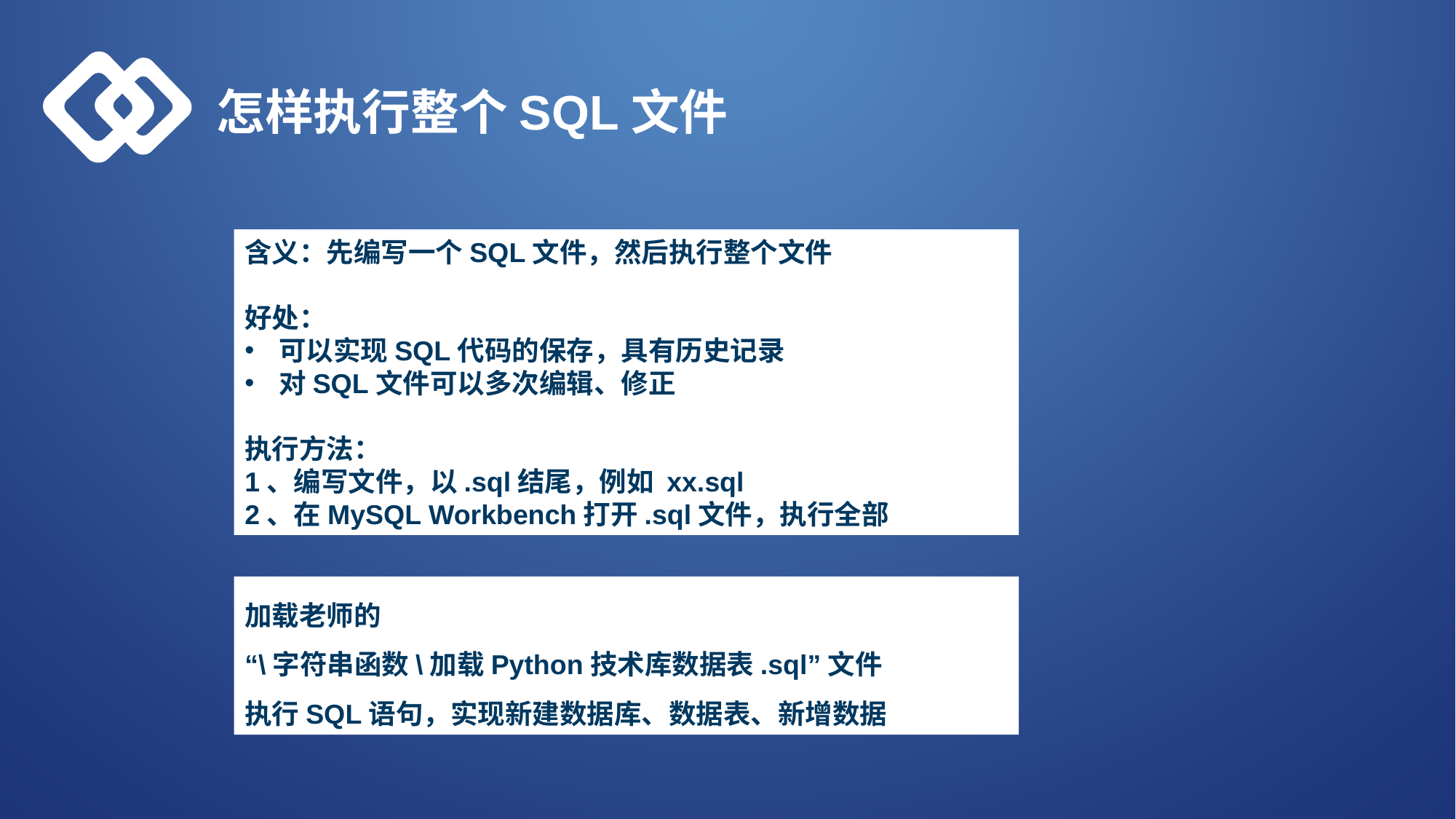

怎样执行整个SQL文件

含义：先编写一个SQL文件，然后执行整个文件

好处：
可以实现SQL代码的保存，具有历史记录
对SQL文件可以多次编辑、修正

执行方法：
1、编写文件，以.sql结尾，例如 xx.sql
2、在MySQL Workbench打开.sql文件，执行全部
加载老师的
“\字符串函数\加载Python技术库数据表.sql”文件
执行SQL语句，实现新建数据库、数据表、新增数据